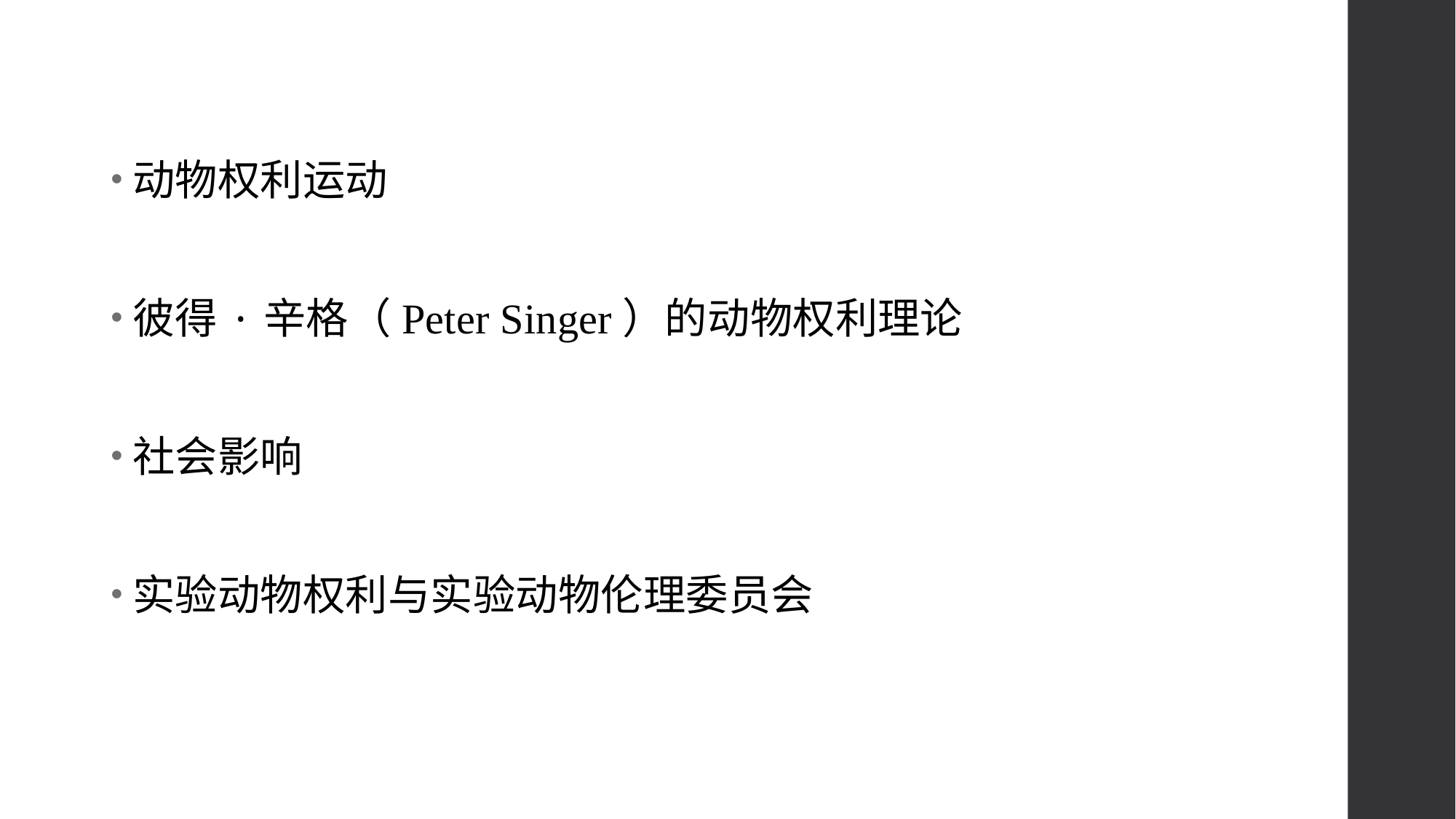

动物权利运动

彼得·辛格（Peter Singer）的动物权利理论

社会影响

实验动物权利与实验动物伦理委员会